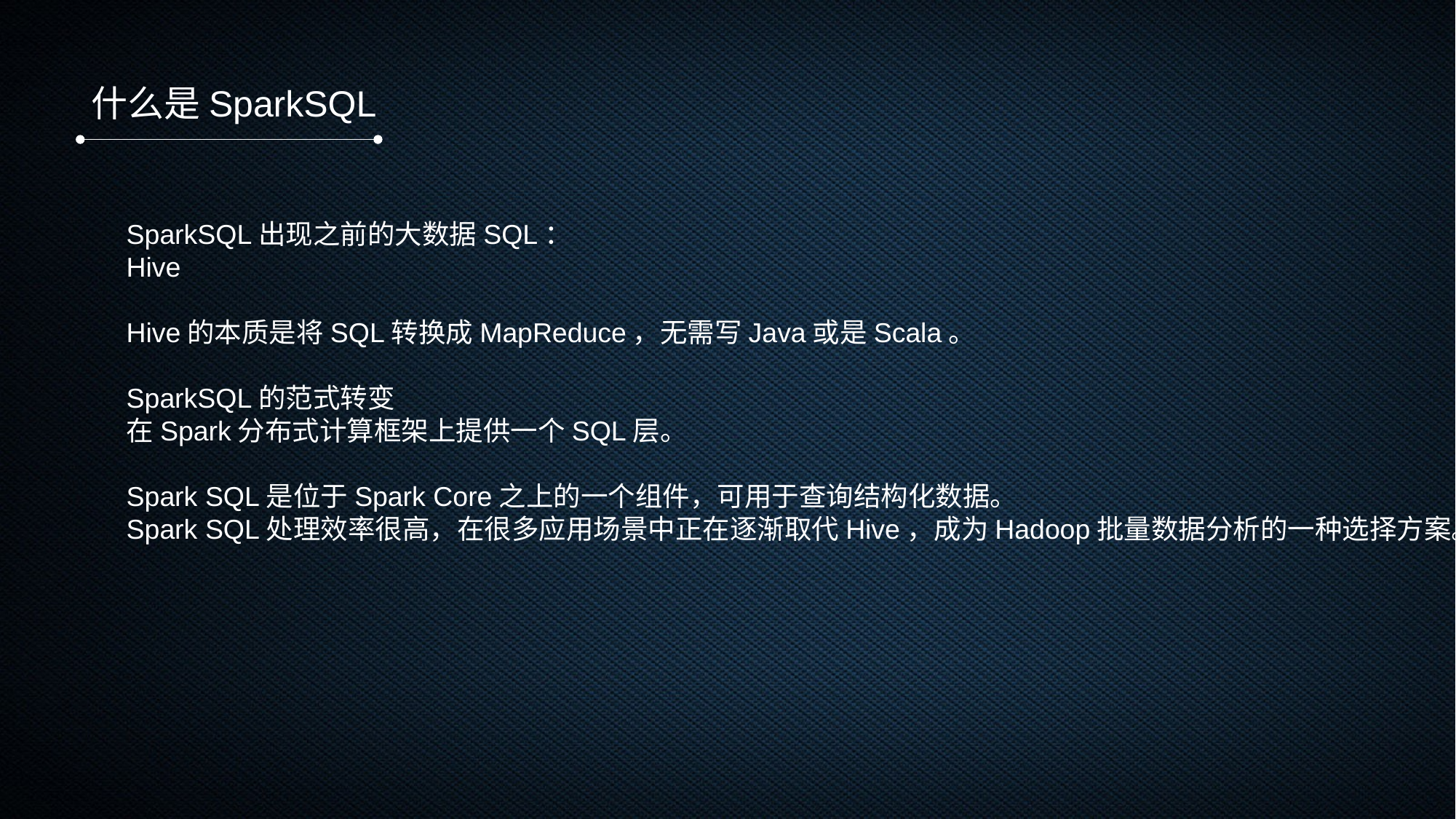

什么是SparkSQL
SparkSQL出现之前的大数据SQL：
Hive

Hive的本质是将SQL转换成MapReduce，无需写Java或是Scala。

SparkSQL的范式转变
在Spark分布式计算框架上提供一个SQL层。

Spark SQL是位于Spark Core之上的一个组件，可用于查询结构化数据。
Spark SQL处理效率很高，在很多应用场景中正在逐渐取代Hive，成为Hadoop批量数据分析的一种选择方案。